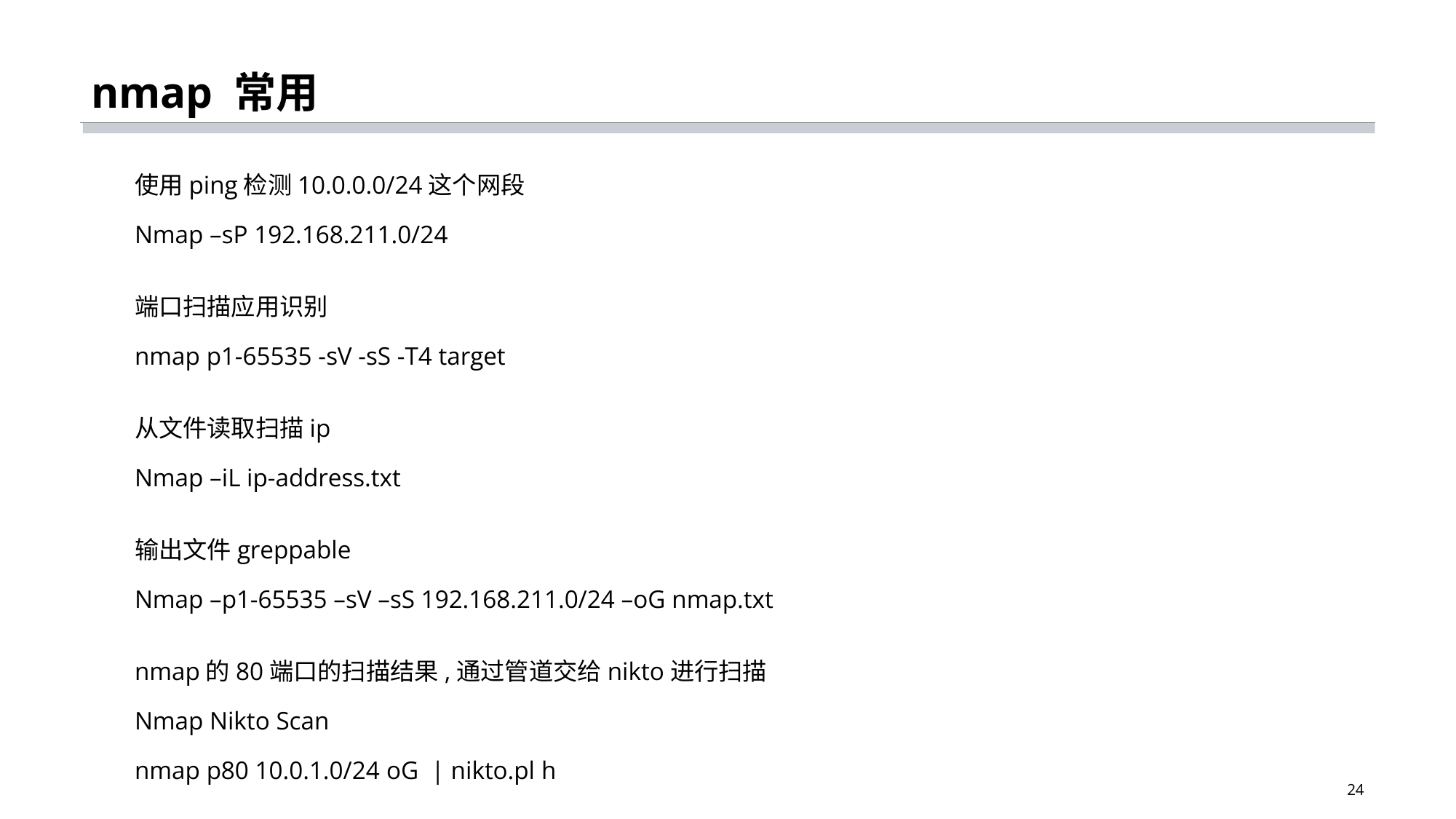

# nmap 常用
使用ping检测10.0.0.0/24这个网段
Nmap –sP 192.168.211.0/24
端口扫描应用识别
nmap ­p1­-65535 -­sV -­sS -­T4 target
从文件读取扫描ip
Nmap –iL ip-address.txt
输出文件greppable
Nmap –p1-65535 –sV –sS 192.168.211.0/24 –oG nmap.txt
nmap的80端口的扫描结果,通过管道交给nikto进行扫描
Nmap Nikto Scan
nmap ­p80 10.0.1.0/24 ­oG ­ | nikto.pl ­h ­
24